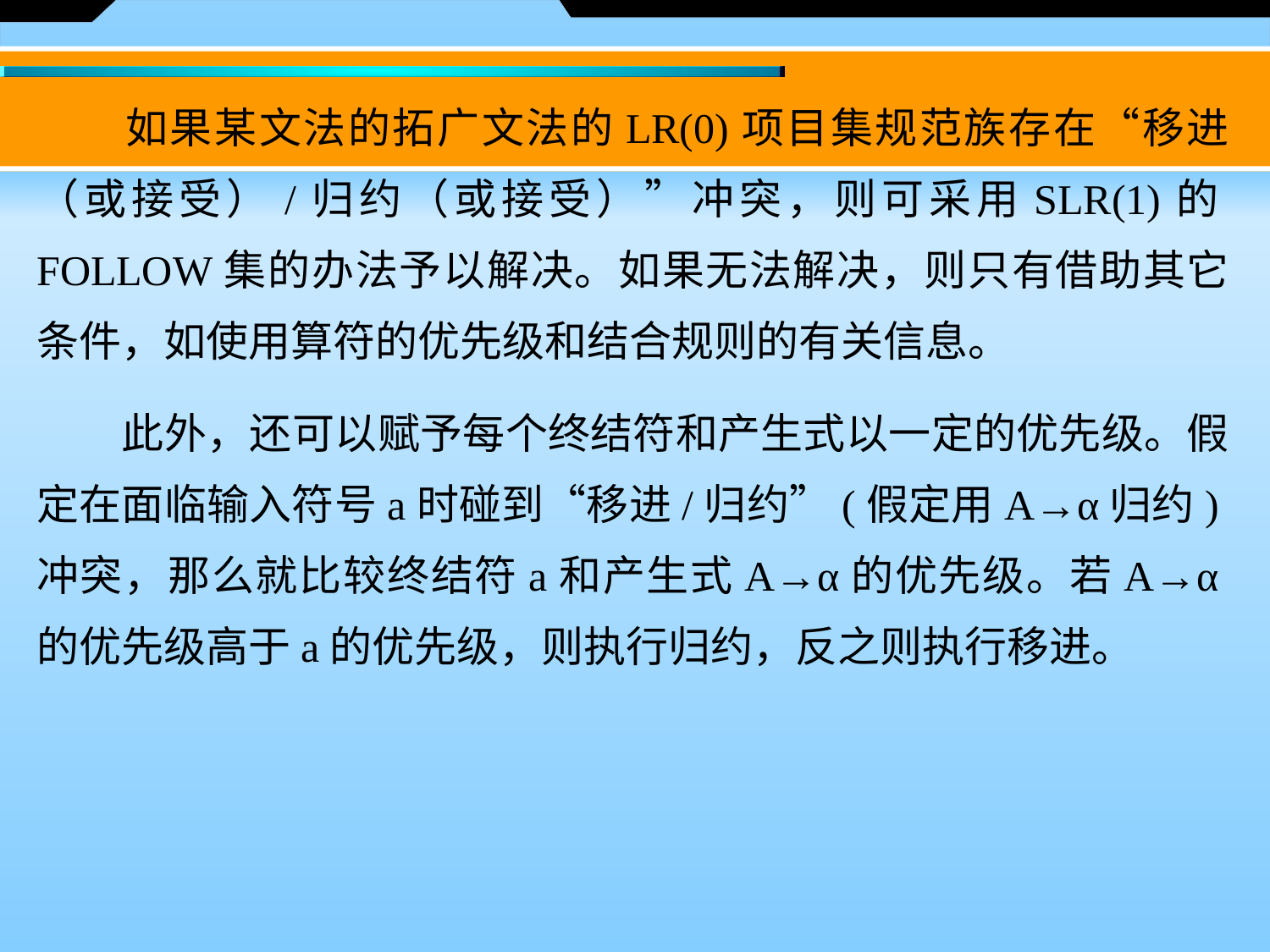

如果某文法的拓广文法的LR(0)项目集规范族存在“移进（或接受）/归约（或接受）”冲突，则可采用SLR(1)的FOLLOW集的办法予以解决。如果无法解决，则只有借助其它条件，如使用算符的优先级和结合规则的有关信息。
　　此外，还可以赋予每个终结符和产生式以一定的优先级。假定在面临输入符号a时碰到“移进/归约”(假定用A→α归约)冲突，那么就比较终结符a和产生式A→α的优先级。若A→α的优先级高于a的优先级，则执行归约，反之则执行移进。